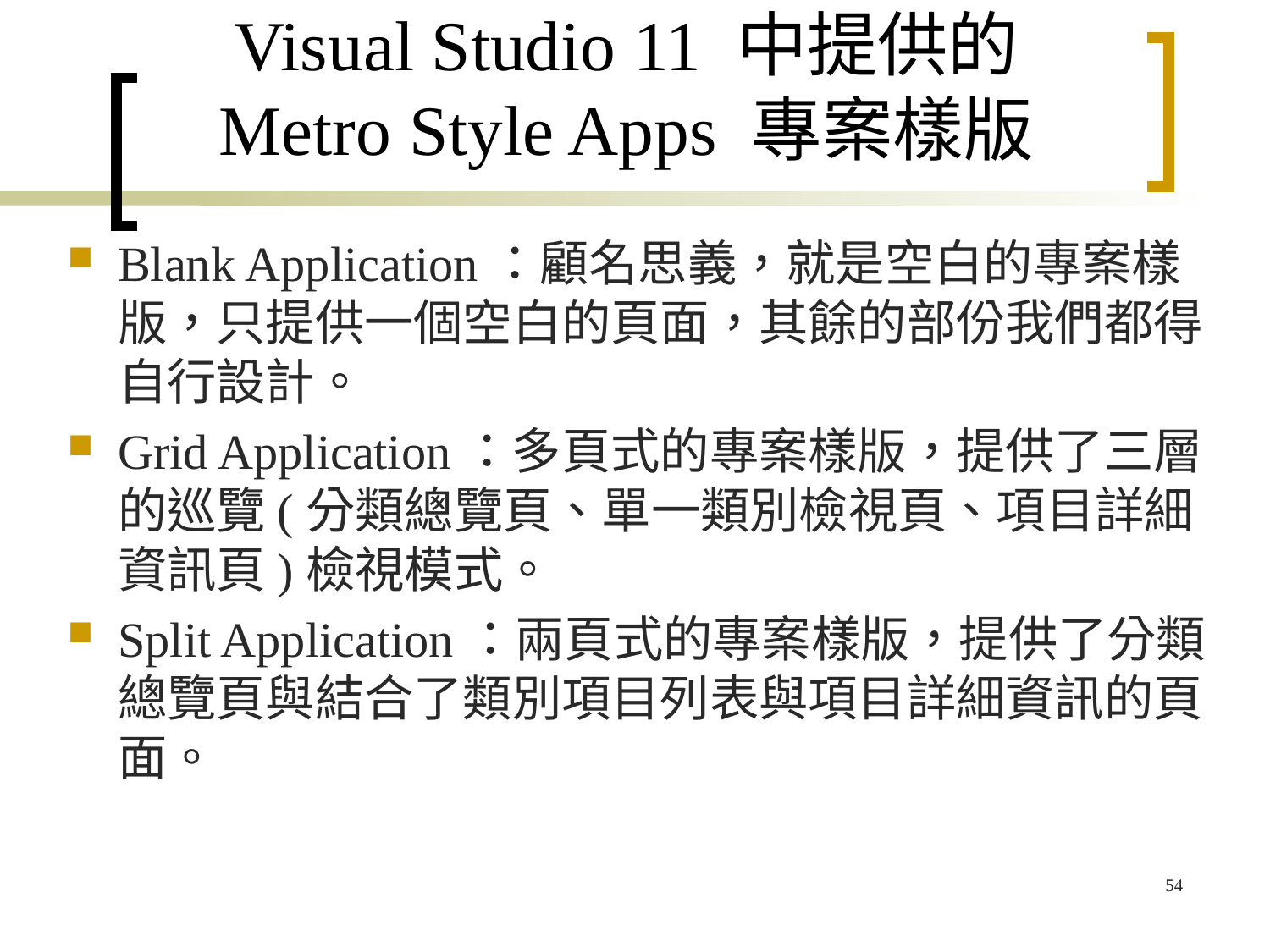

# Visual Studio 11 中提供的 Metro Style Apps 專案樣版
Blank Application：顧名思義，就是空白的專案樣版，只提供一個空白的頁面，其餘的部份我們都得自行設計。
Grid Application：多頁式的專案樣版，提供了三層的巡覽(分類總覽頁、單一類別檢視頁、項目詳細資訊頁)檢視模式。
Split Application：兩頁式的專案樣版，提供了分類總覽頁與結合了類別項目列表與項目詳細資訊的頁面。
54